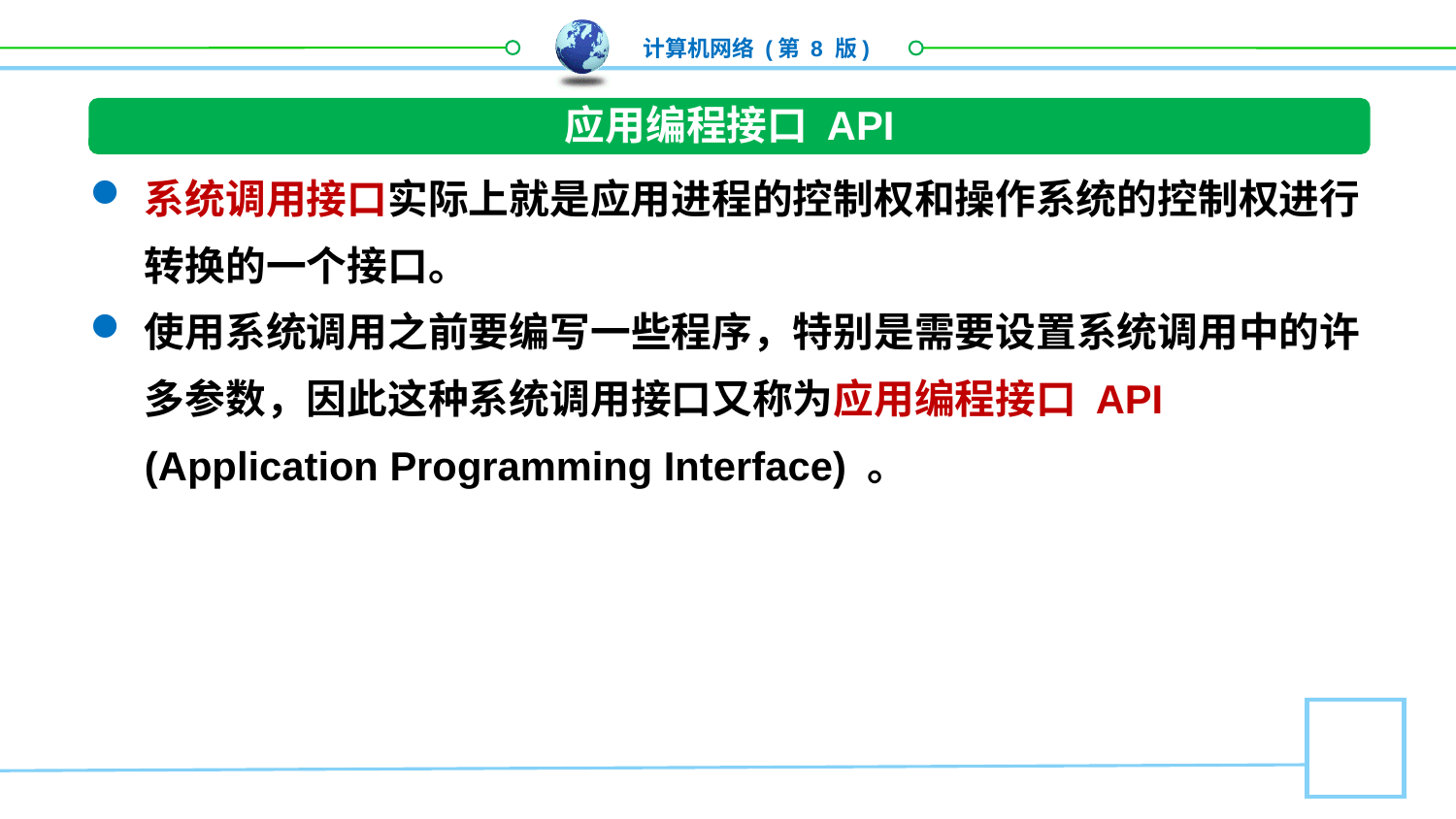

应用编程接口 API

系统调用接口实际上就是应用进程的控制权和操作系统的控制权进行转换的一个接口。
使用系统调用之前要编写一些程序，特别是需要设置系统调用中的许多参数，因此这种系统调用接口又称为应用编程接口 API (Application Programming Interface) 。